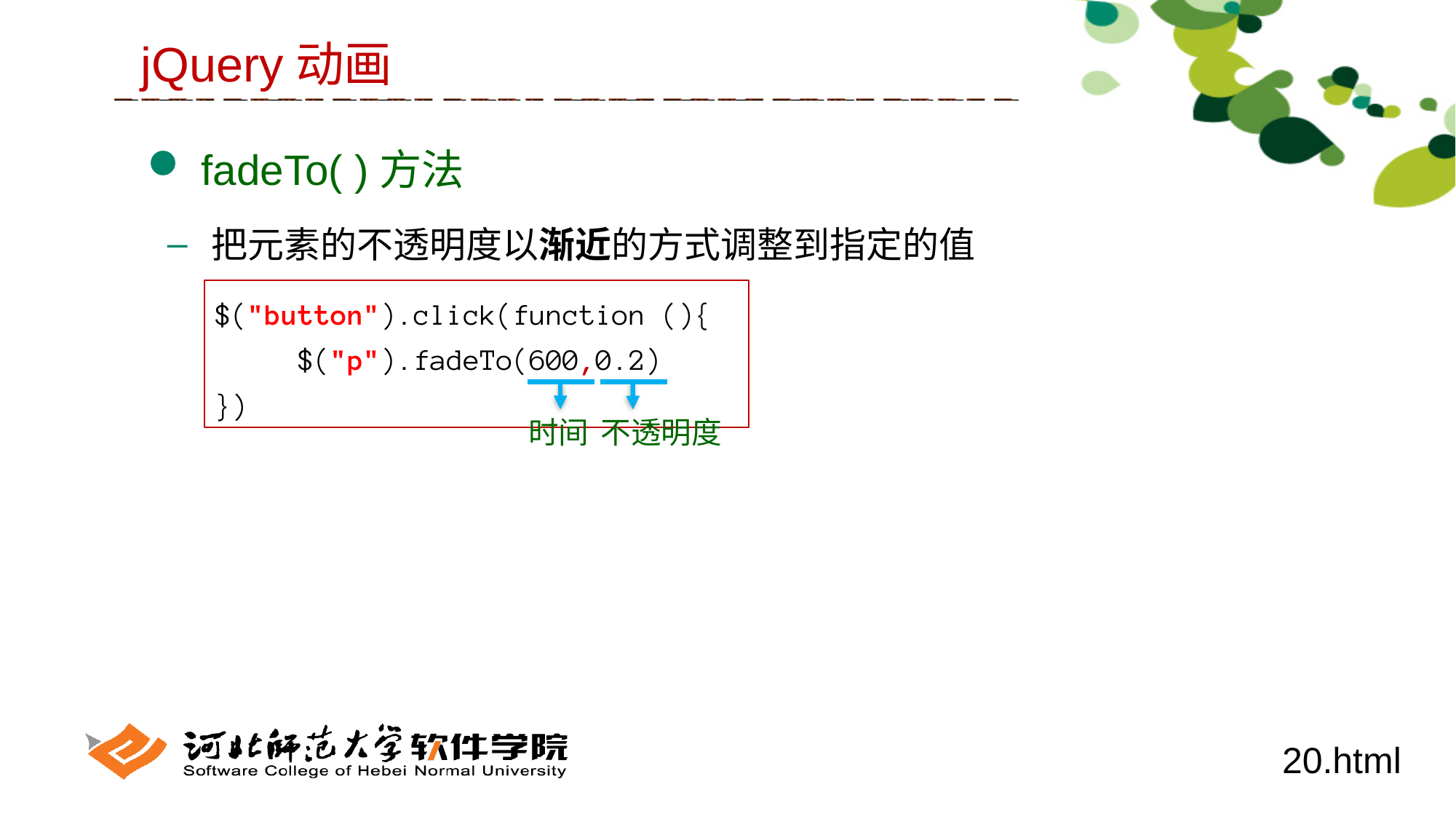

jQuery动画
 fadeTo( )方法
 把元素的不透明度以渐近的方式调整到指定的值

$("button").click(function (){
     $("p").fadeTo(600,0.2)
})

时间
不透明度
20.html